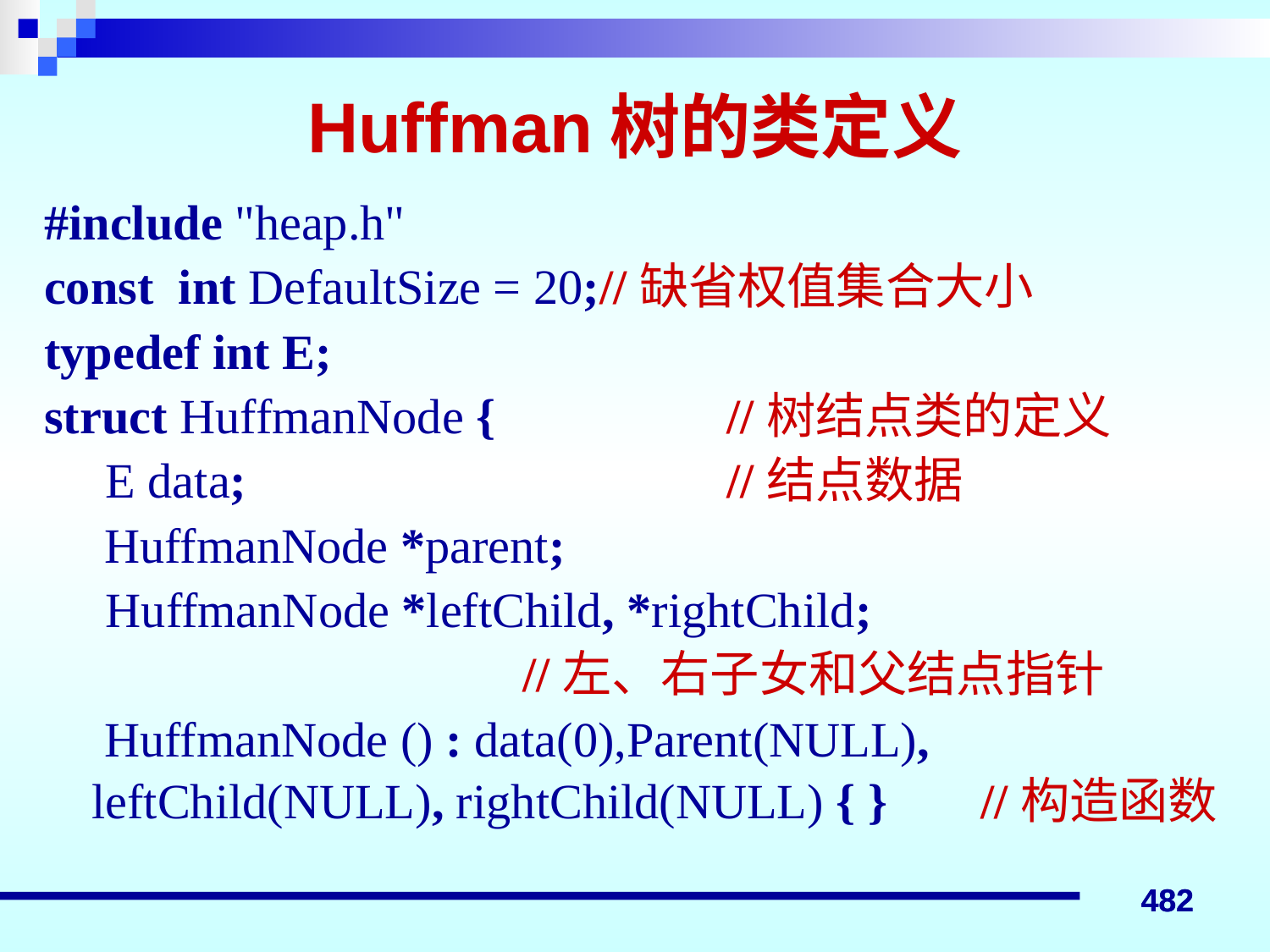

# Huffman树的类定义
#include "heap.h"
const  int DefaultSize = 20;	//缺省权值集合大小
typedef int E;
struct HuffmanNode {		//树结点类的定义
     E data;				//结点数据
	 HuffmanNode *parent;
     HuffmanNode *leftChild, *rightChild;
                                       //左、右子女和父结点指针
	 HuffmanNode () : data(0),Parent(NULL), leftChild(NULL), rightChild(NULL) { }	//构造函数
482
482